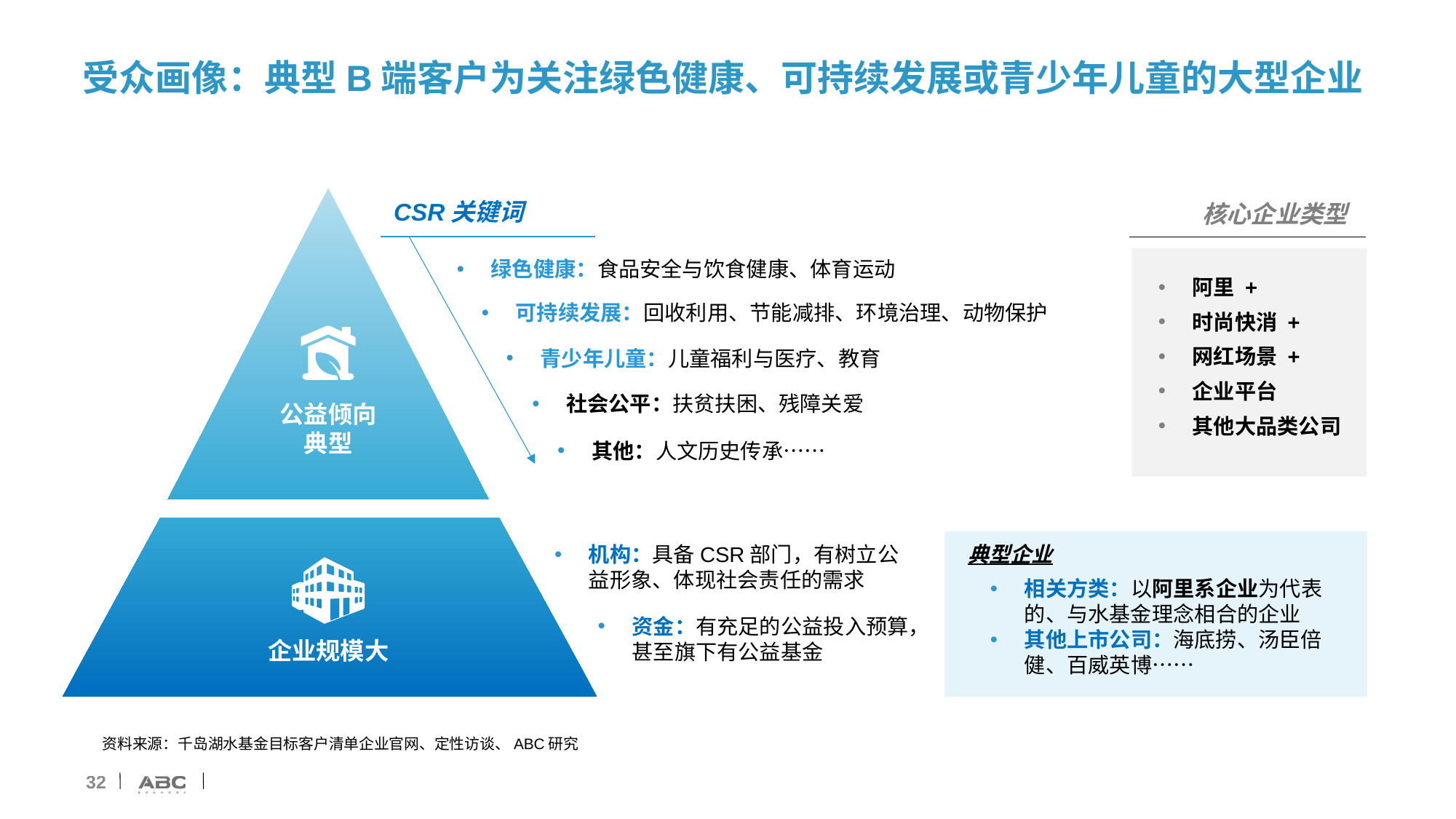

# 受众画像：典型B端客户为关注绿色健康、可持续发展或青少年儿童的大型企业

CSR关键词
核心企业类型

绿色健康：食品安全与饮食健康、体育运动
阿里 +
时尚快消 +
网红场景 +
企业平台
其他大品类公司
可持续发展：回收利用、节能减排、环境治理、动物保护

青少年儿童：儿童福利与医疗、教育
社会公平：扶贫扶困、残障关爱
公益倾向典型
其他：人文历史传承……

典型企业
机构：具备CSR部门，有树立公益形象、体现社会责任的需求

相关方类：以阿里系企业为代表的、与水基金理念相合的企业
其他上市公司：海底捞、汤臣倍健、百威英博……
资金：有充足的公益投入预算，甚至旗下有公益基金
企业规模大
资料来源：千岛湖水基金目标客户清单企业官网、定性访谈、ABC研究

32